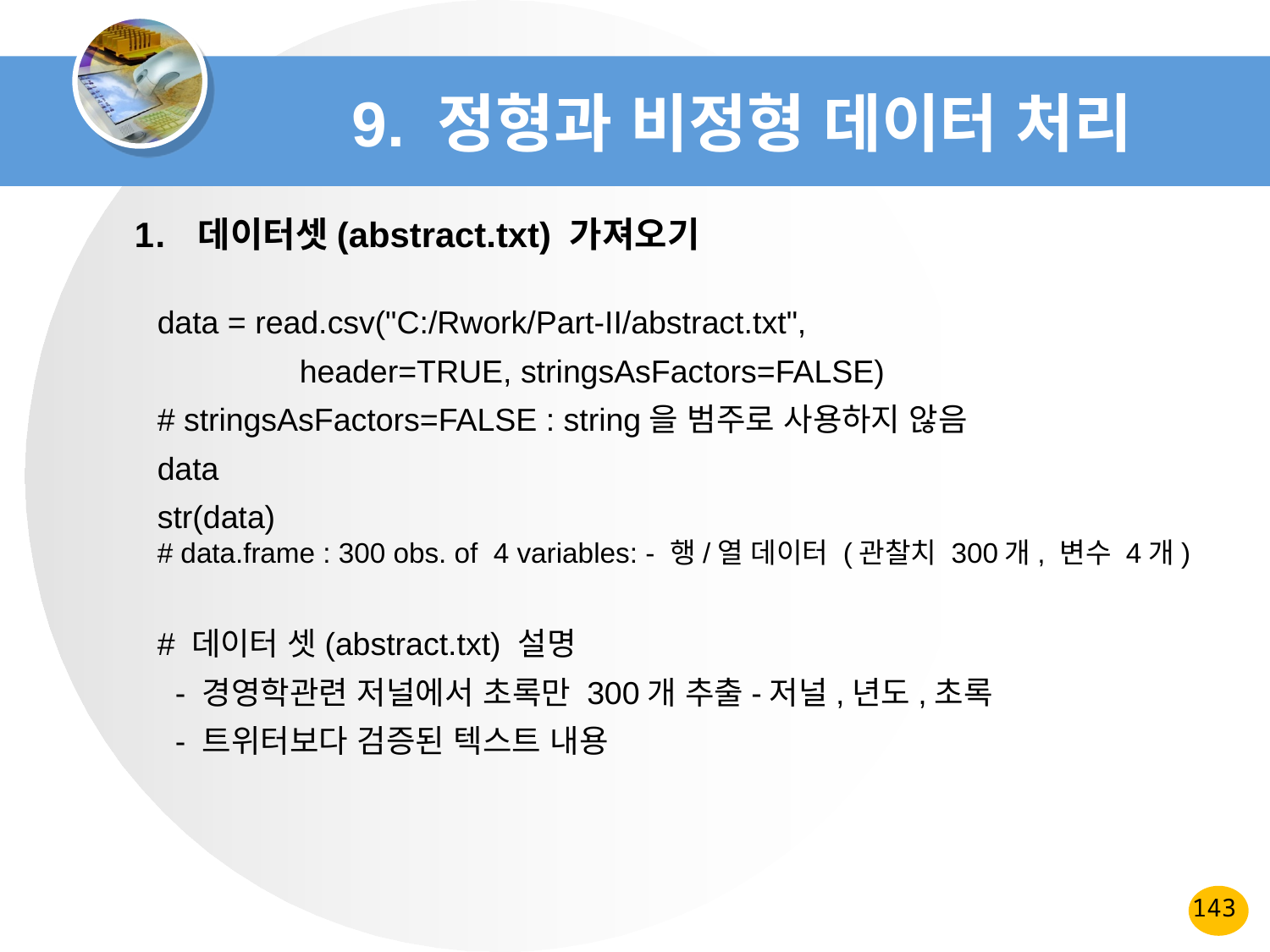

# 9. 정형과 비정형 데이터 처리
데이터셋(abstract.txt) 가져오기
data = read.csv("C:/Rwork/Part-II/abstract.txt",
                header=TRUE, stringsAsFactors=FALSE)
# stringsAsFactors=FALSE : string을 범주로 사용하지 않음
data
str(data)
# data.frame : 300 obs. of  4 variables: - 행/열 데이터 (관찰치 300개, 변수 4개)

# 데이터 셋(abstract.txt) 설명
  - 경영학관련 저널에서 초록만 300개 추출-저널,년도,초록
  - 트위터보다 검증된 텍스트 내용
143